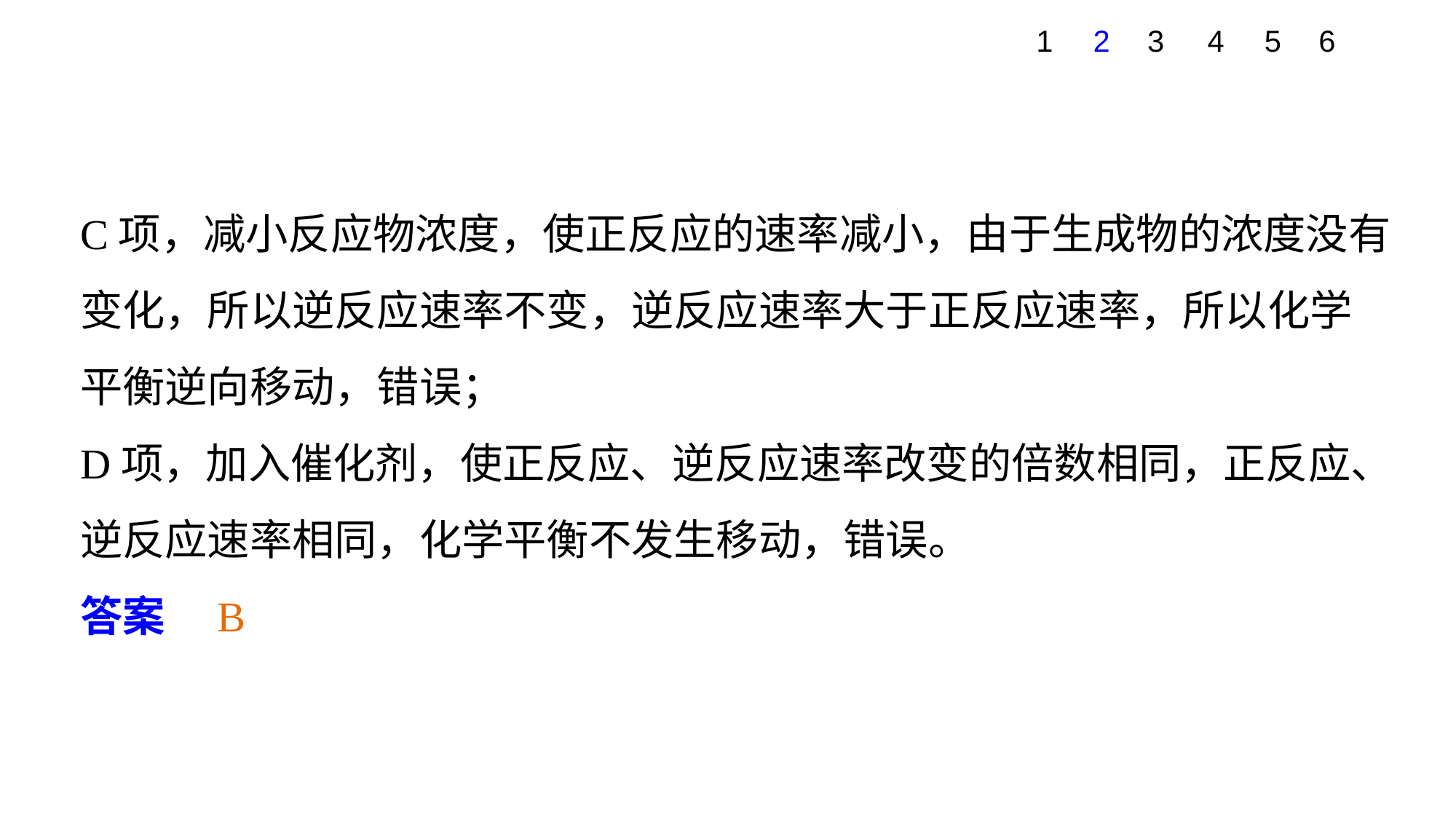

1
2
3
4
5
6
C项，减小反应物浓度，使正反应的速率减小，由于生成物的浓度没有变化，所以逆反应速率不变，逆反应速率大于正反应速率，所以化学平衡逆向移动，错误；
D项，加入催化剂，使正反应、逆反应速率改变的倍数相同，正反应、逆反应速率相同，化学平衡不发生移动，错误。
答案　B